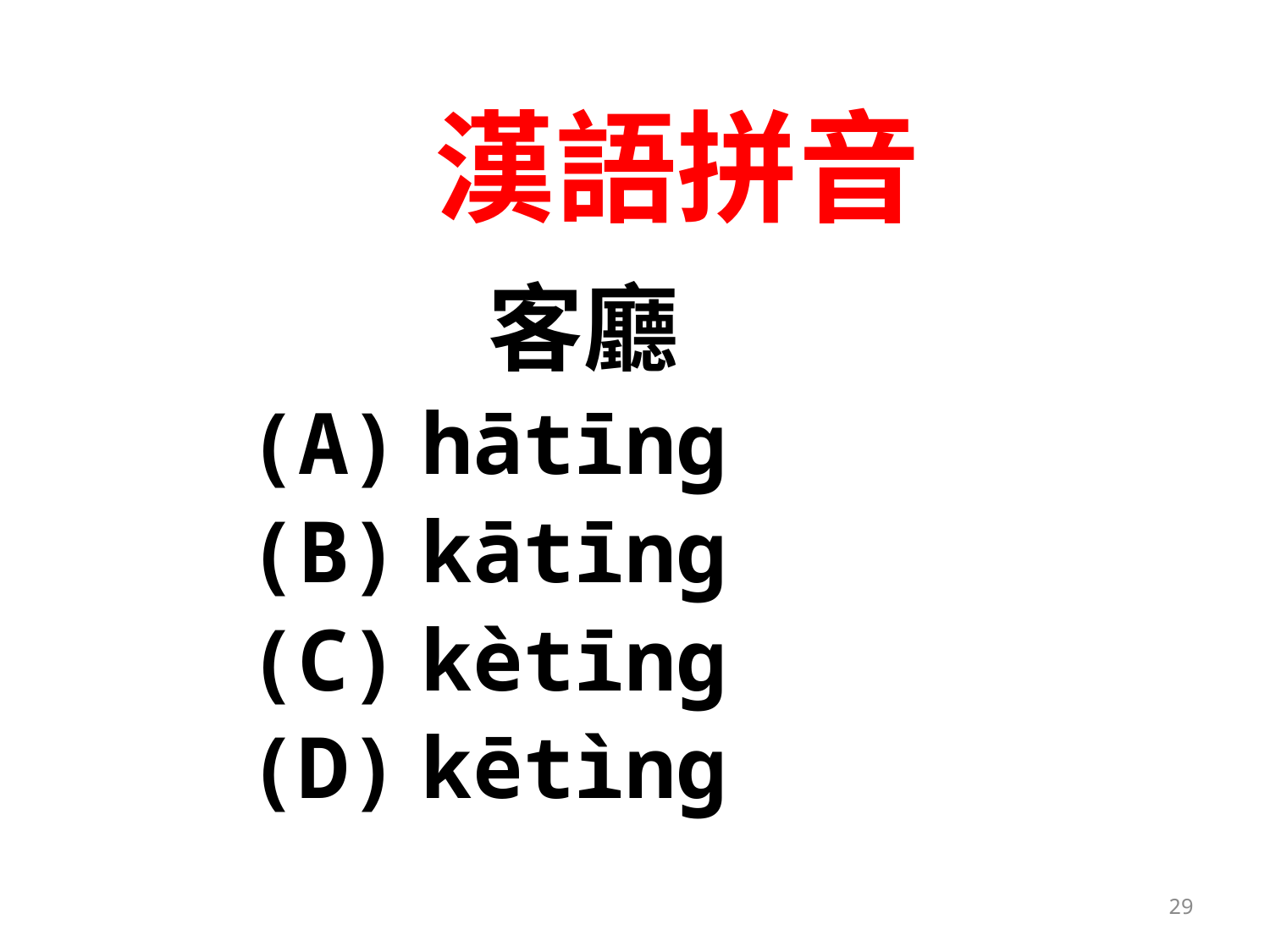

# 漢語拼音
		  客廳
(A)	hātīng
(B)	kātīng
(C)	kètīng
(D)	kētìng
29